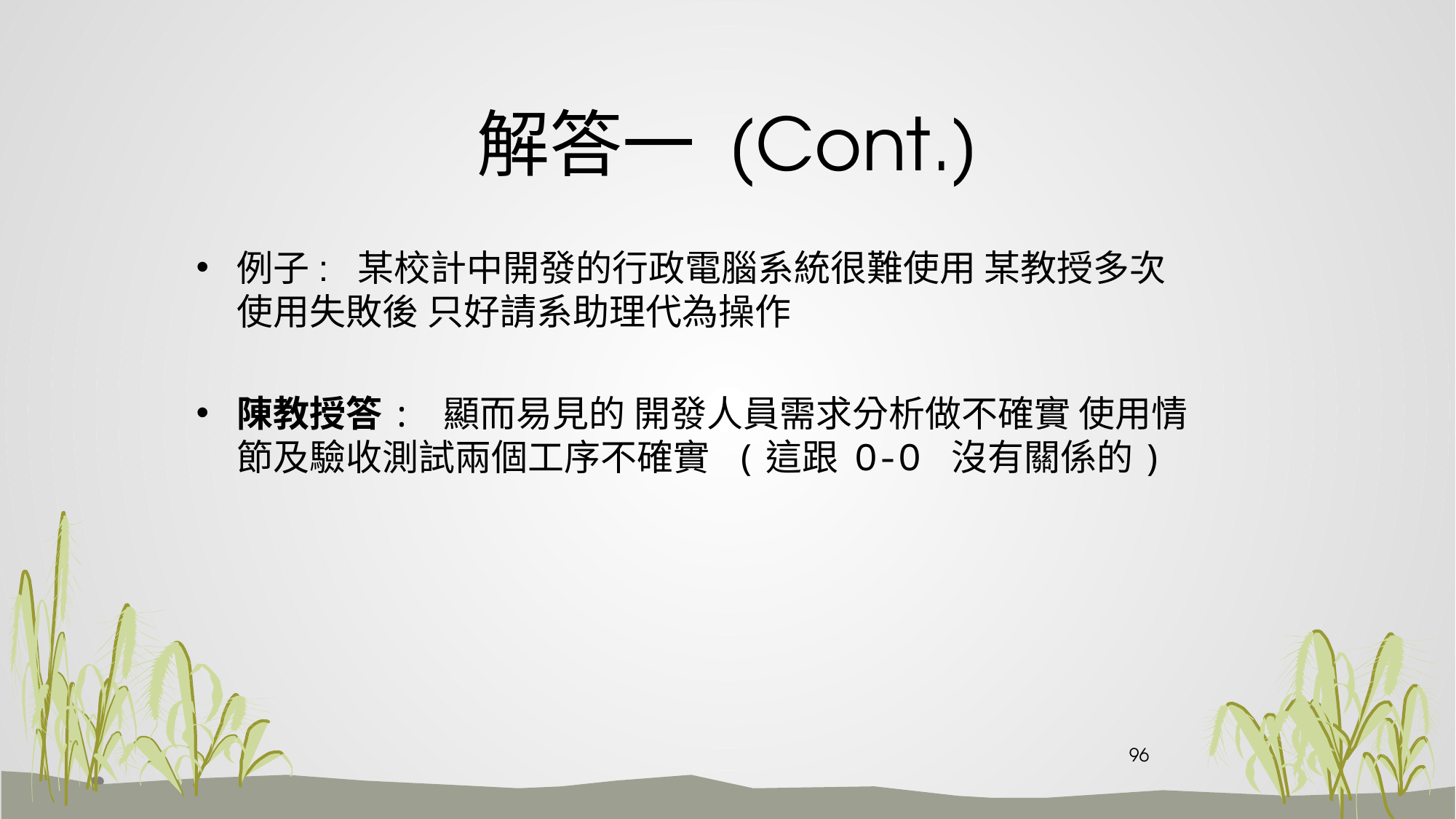

# 解答一 (Cont.)
例子:  某校計中開發的行政電腦系統很難使用 某教授多次使用失敗後 只好請系助理代為操作

陳教授答: 顯而易見的 開發人員需求分析做不確實 使用情節及驗收測試兩個工序不確實  (這跟 O-O 沒有關係的)
96